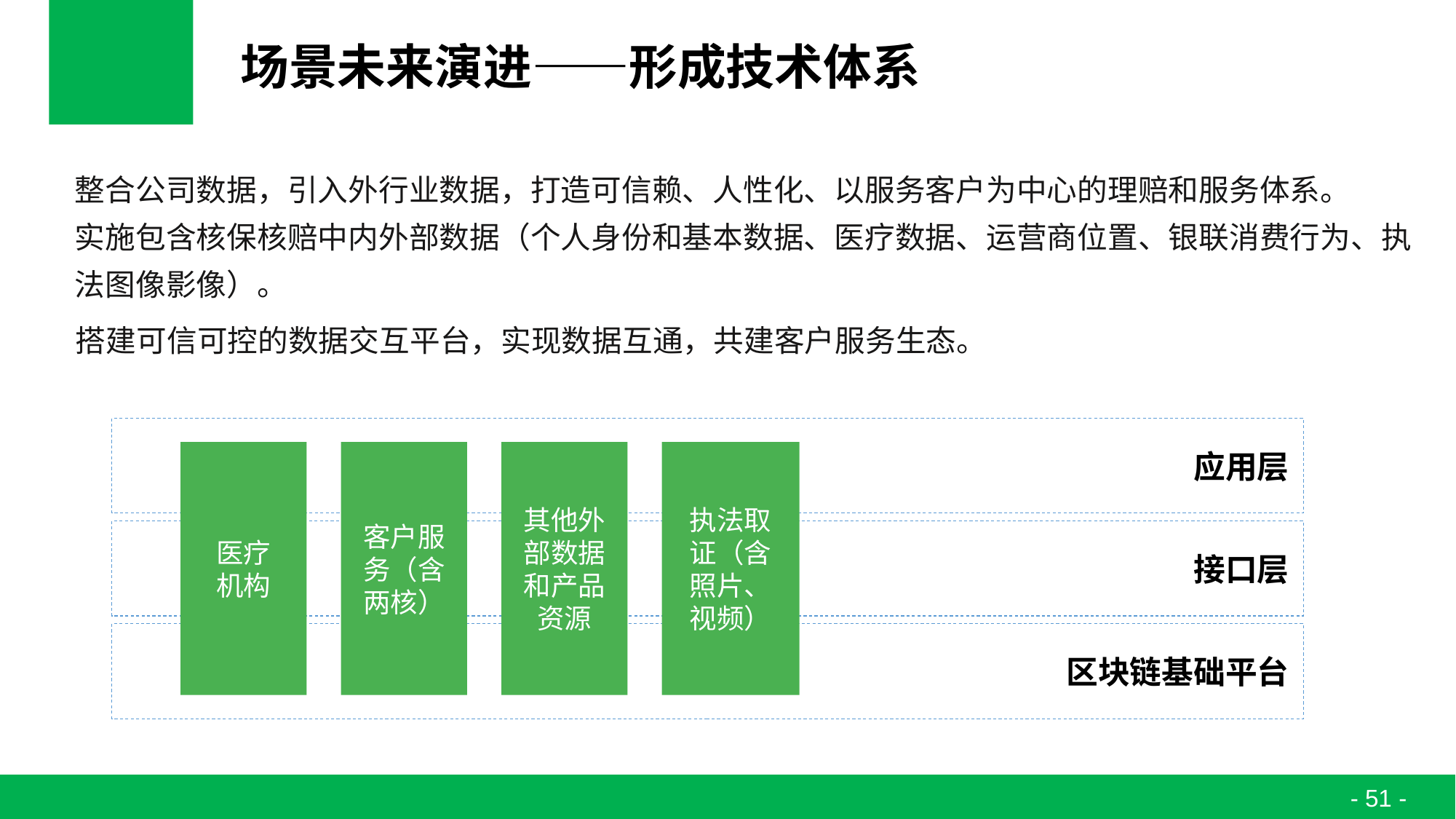

# 场景未来演进——形成技术体系
整合公司数据，引入外行业数据，打造可信赖、人性化、以服务客户为中心的理赔和服务体系。
实施包含核保核赔中内外部数据（个人身份和基本数据、医疗数据、运营商位置、银联消费行为、执法图像影像）。
搭建可信可控的数据交互平台，实现数据互通，共建客户服务生态。
应用层
医疗
机构
客户服务（含两核）
其他外部数据和产品资源
执法取证（含照片、视频）
接口层
区块链基础平台